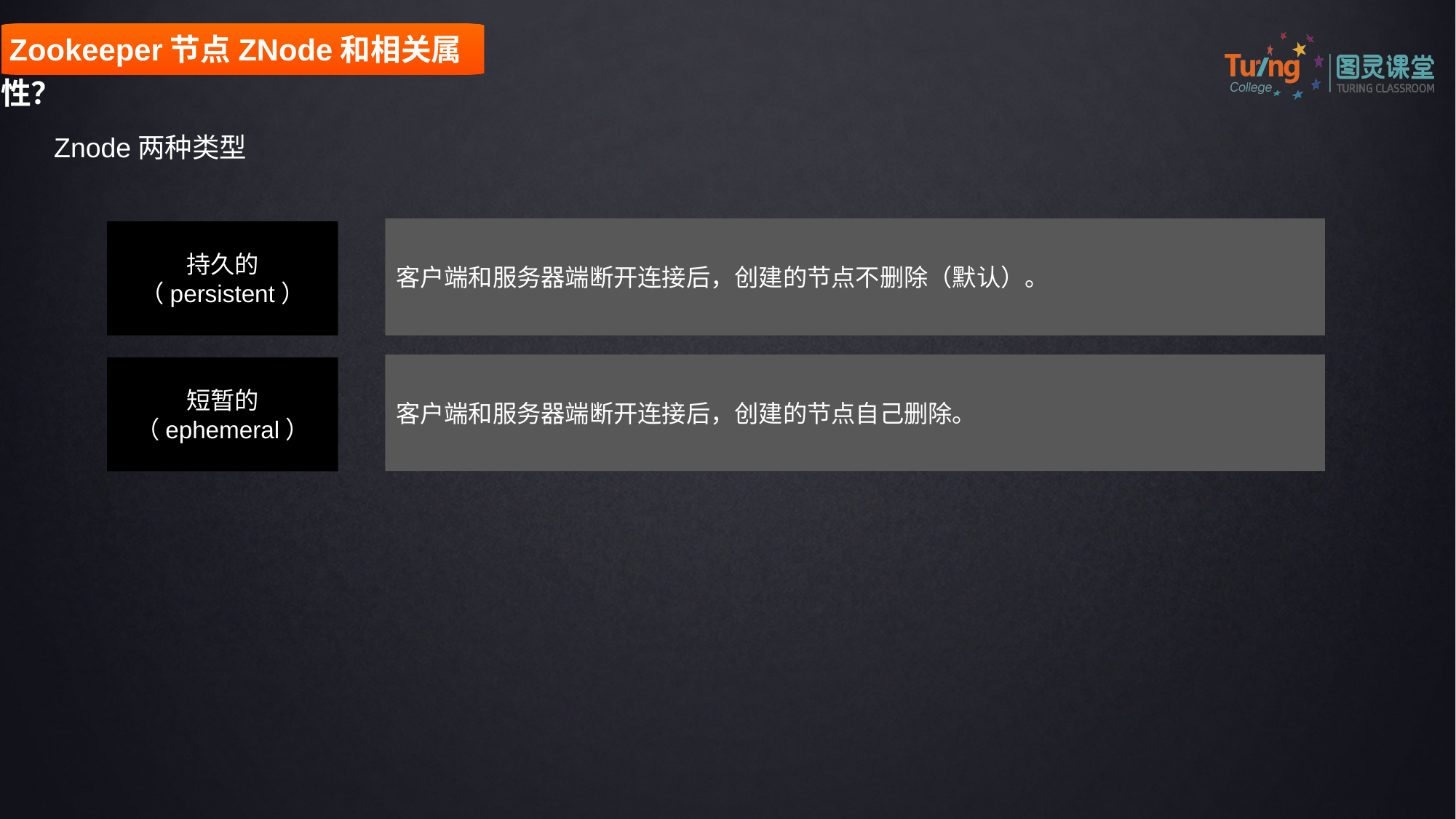

Zookeeper节点ZNode和相关属性？
Znode两种类型
客户端和服务器端断开连接后，创建的节点不删除（默认）。
持久的（persistent）
客户端和服务器端断开连接后，创建的节点自己删除。
短暂的
（ephemeral）